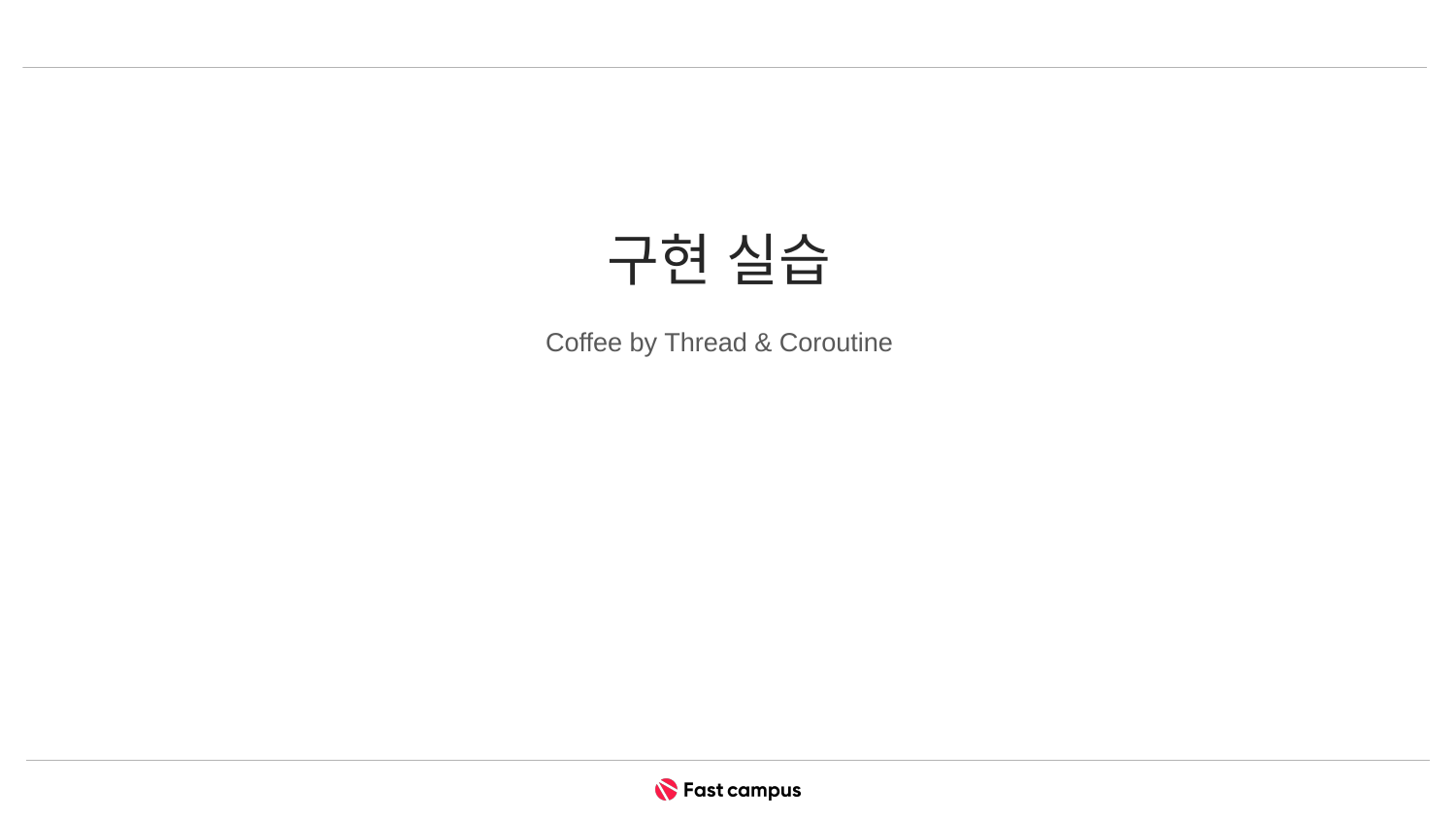

# 구현 실습
Coffee by Thread & Coroutine